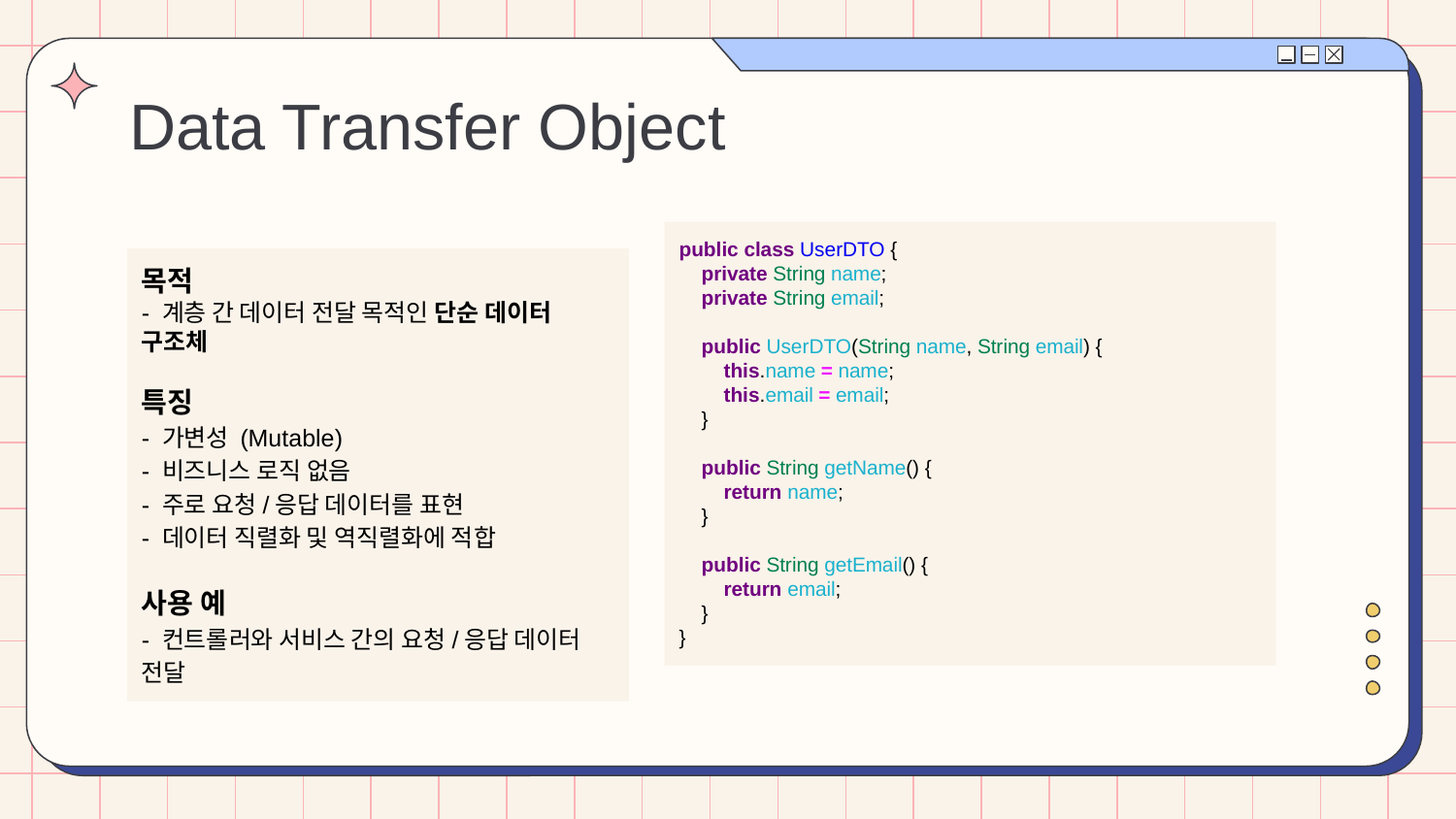

# Data Transfer Object
public class UserDTO {
    private String name;
    private String email;

    public UserDTO(String name, String email) {
        this.name = name;
        this.email = email;
    }

    public String getName() {
        return name;
    }

    public String getEmail() {
        return email;
    }
}
목적
- 계층 간 데이터 전달 목적인 단순 데이터 구조체

특징
- 가변성 (Mutable)
- 비즈니스 로직 없음
- 주로 요청/응답 데이터를 표현
- 데이터 직렬화 및 역직렬화에 적합

사용 예
- 컨트롤러와 서비스 간의 요청/응답 데이터 전달